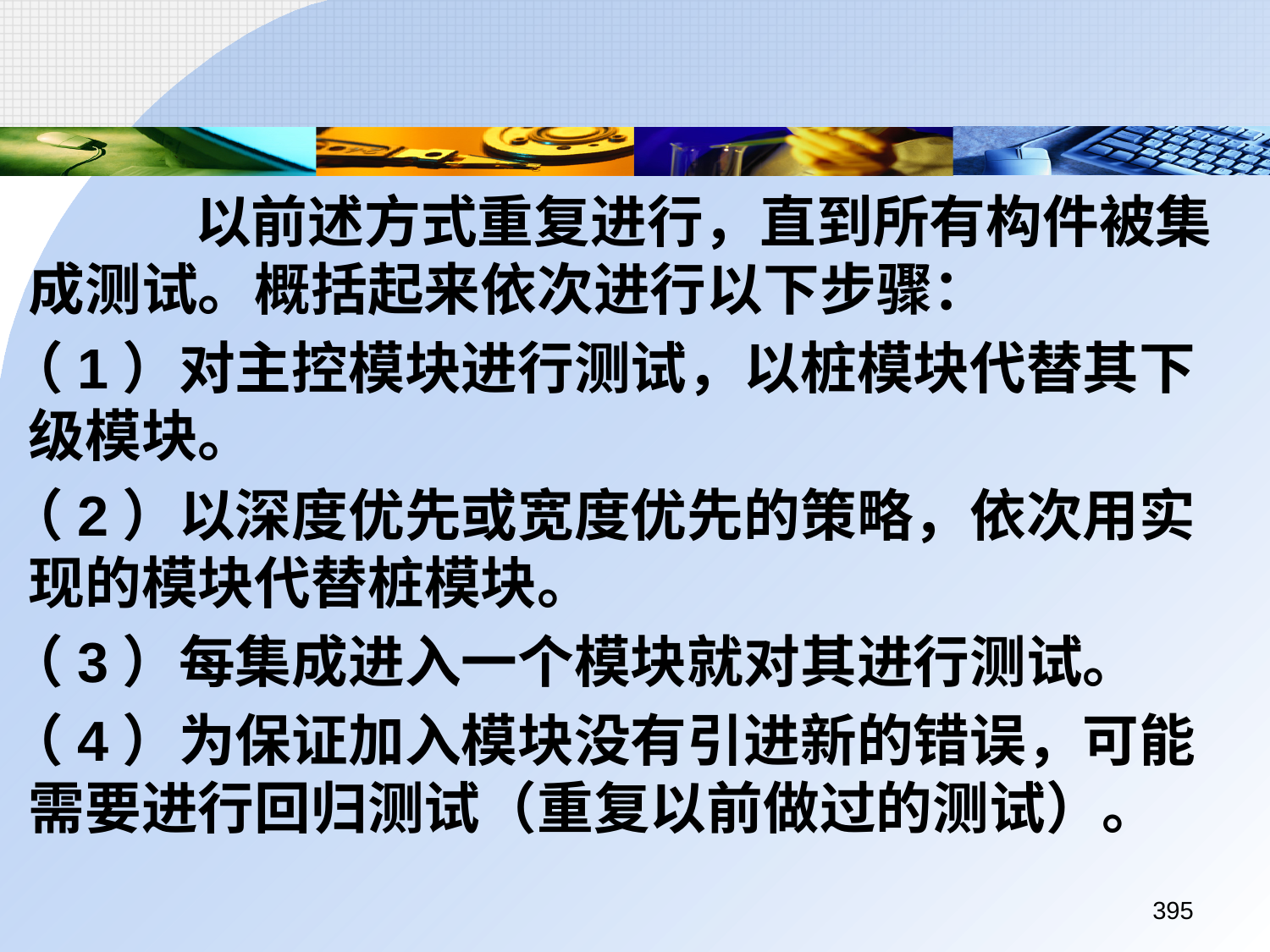

以前述方式重复进行，直到所有构件被集成测试。概括起来依次进行以下步骤：
 （1）对主控模块进行测试，以桩模块代替其下级模块。
 （2）以深度优先或宽度优先的策略，依次用实现的模块代替桩模块。
 （3）每集成进入一个模块就对其进行测试。
 （4）为保证加入模块没有引进新的错误，可能需要进行回归测试（重复以前做过的测试）。

395